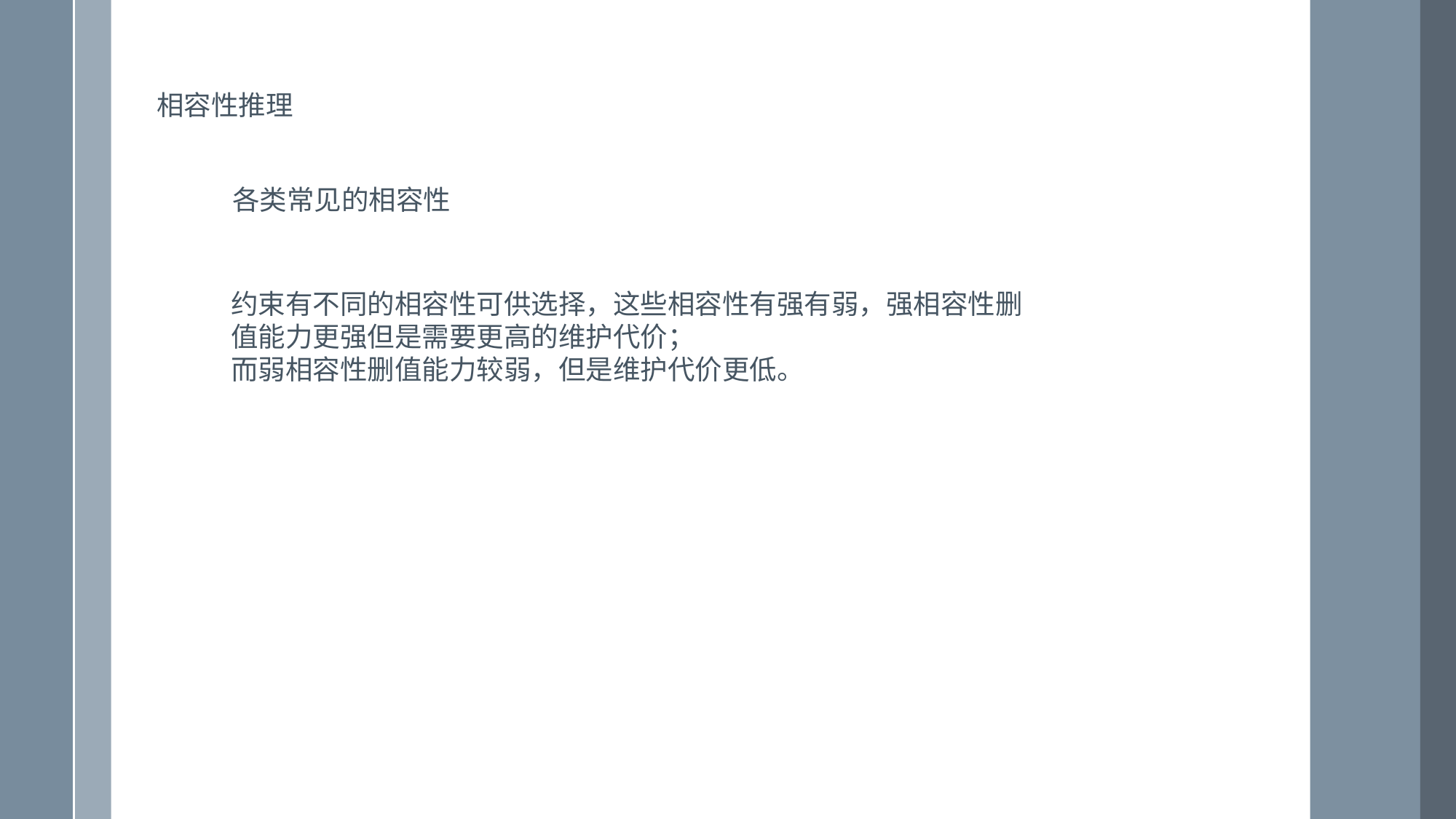

相容性推理
各类常见的相容性
约束有不同的相容性可供选择，这些相容性有强有弱，强相容性删值能力更强但是需要更高的维护代价；
而弱相容性删值能力较弱，但是维护代价更低。